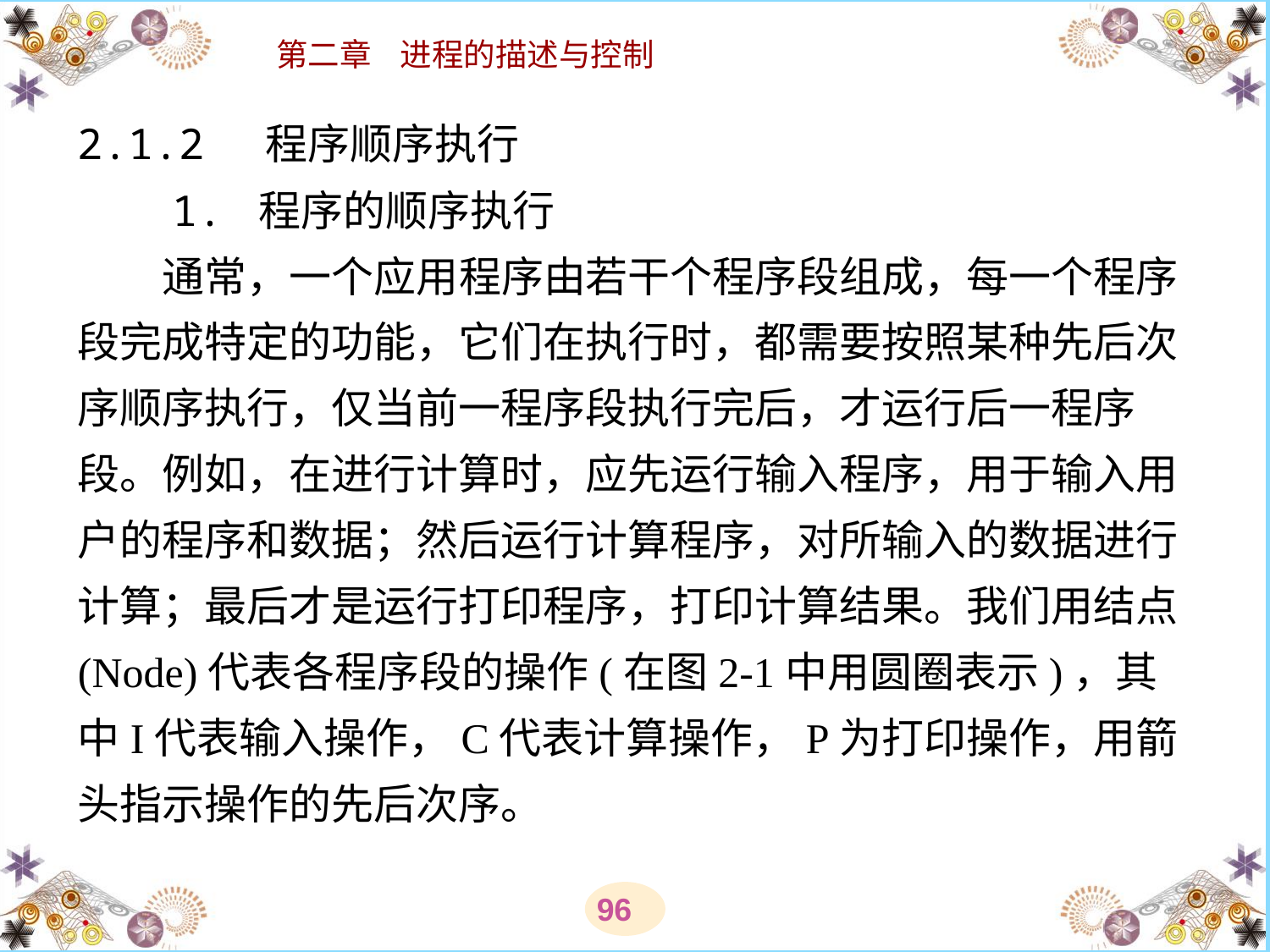

# 2.1.2  程序顺序执行 　　1. 程序的顺序执行 　　通常，一个应用程序由若干个程序段组成，每一个程序段完成特定的功能，它们在执行时，都需要按照某种先后次序顺序执行，仅当前一程序段执行完后，才运行后一程序段。例如，在进行计算时，应先运行输入程序，用于输入用户的程序和数据；然后运行计算程序，对所输入的数据进行计算；最后才是运行打印程序，打印计算结果。我们用结点(Node)代表各程序段的操作(在图2-1中用圆圈表示)，其中I代表输入操作，C代表计算操作，P为打印操作，用箭头指示操作的先后次序。